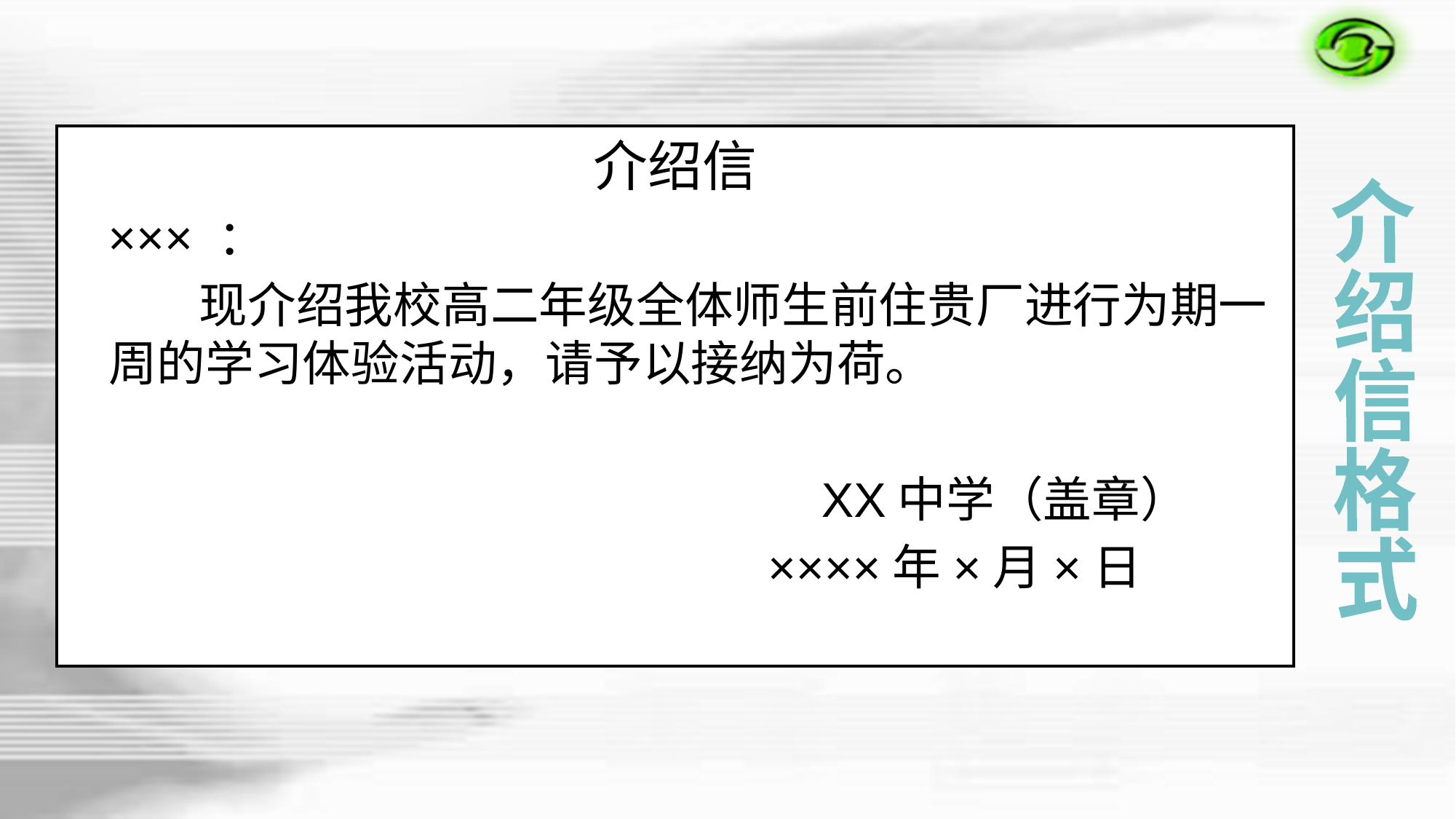

介绍信
   ××× ：
           现介绍我校高二年级全体师生前住贵厂进行为期一周的学习体验活动，请予以接纳为荷。

                                                        XX中学（盖章）
                                                    ××××年×月×日
介
绍
信
格
式